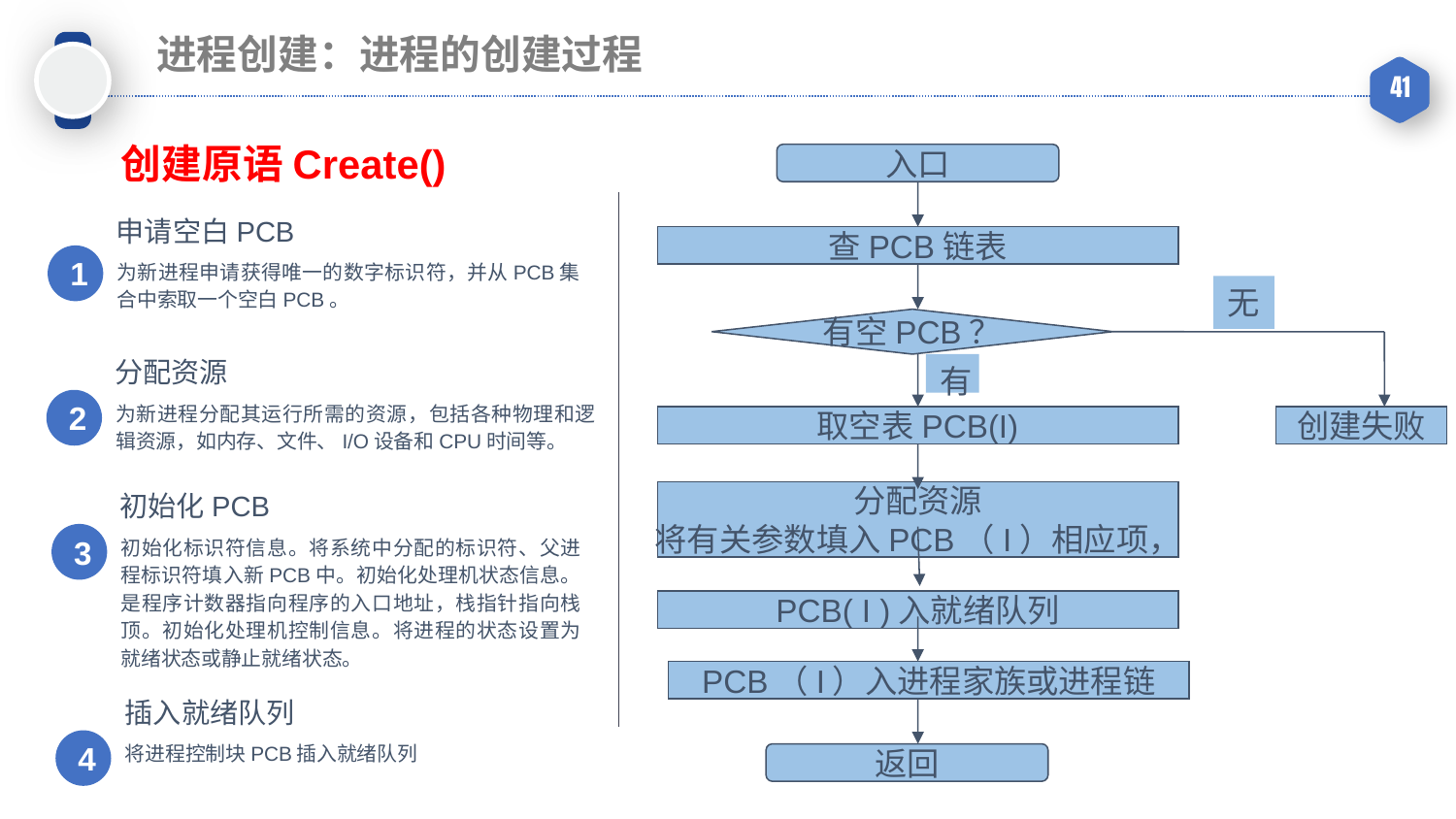

进程创建：进程的创建过程
创建原语Create()
入口

查PCB链表

无
有空PCB？

有

取空表PCB(I)
创建失败

分配资源
将有关参数填入PCB（I）相应项，

PCB( I )入就绪队列

PCB（I）入进程家族或进程链

返回

进程家族
申请空白PCB
1
为新进程申请获得唯一的数字标识符，并从PCB集合中索取一个空白PCB。
分配资源
2
为新进程分配其运行所需的资源，包括各种物理和逻辑资源，如内存、文件、I/O设备和CPU时间等。
初始化PCB
3
初始化标识符信息。将系统中分配的标识符、父进程标识符填入新PCB中。初始化处理机状态信息。是程序计数器指向程序的入口地址，栈指针指向栈顶。初始化处理机控制信息。将进程的状态设置为就绪状态或静止就绪状态。
插入就绪队列
4
将进程控制块PCB插入就绪队列